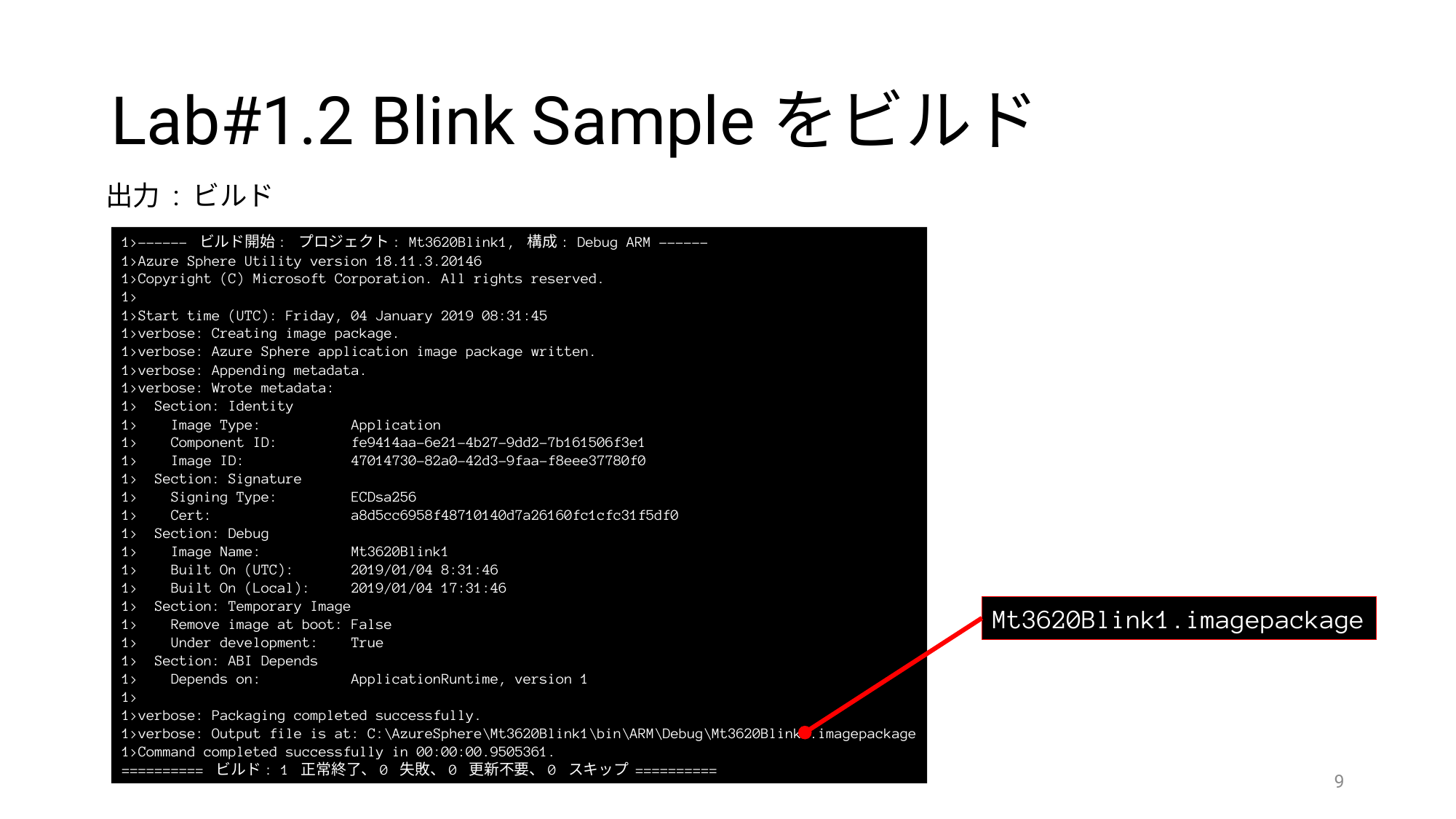

# Lab#1.2 Blink Sampleをビルド
出力 : ビルド
1>------ ビルド開始: プロジェクト: Mt3620Blink1, 構成: Debug ARM ------
1>Azure Sphere Utility version 18.11.3.20146
1>Copyright (C) Microsoft Corporation. All rights reserved.
1>
1>Start time (UTC): Friday, 04 January 2019 08:31:45
1>verbose: Creating image package.
1>verbose: Azure Sphere application image package written.
1>verbose: Appending metadata.
1>verbose: Wrote metadata:
1>  Section: Identity
1>    Image Type:           Application
1>    Component ID:         fe9414aa-6e21-4b27-9dd2-7b161506f3e1
1>    Image ID:             47014730-82a0-42d3-9faa-f8eee37780f0
1>  Section: Signature
1>    Signing Type:         ECDsa256
1>    Cert:                 a8d5cc6958f48710140d7a26160fc1cfc31f5df0
1>  Section: Debug
1>    Image Name:           Mt3620Blink1
1>    Built On (UTC):       2019/01/04 8:31:46
1>    Built On (Local):     2019/01/04 17:31:46
1>  Section: Temporary Image
1>    Remove image at boot: False
1>    Under development:    True
1>  Section: ABI Depends
1>    Depends on:           ApplicationRuntime, version 1
1>
1>verbose: Packaging completed successfully.
1>verbose: Output file is at: C:\AzureSphere\Mt3620Blink1\bin\ARM\Debug\Mt3620Blink1.imagepackage
1>Command completed successfully in 00:00:00.9505361.
========== ビルド: 1 正常終了、0 失敗、0 更新不要、0 スキップ ==========
Mt3620Blink1.imagepackage
9